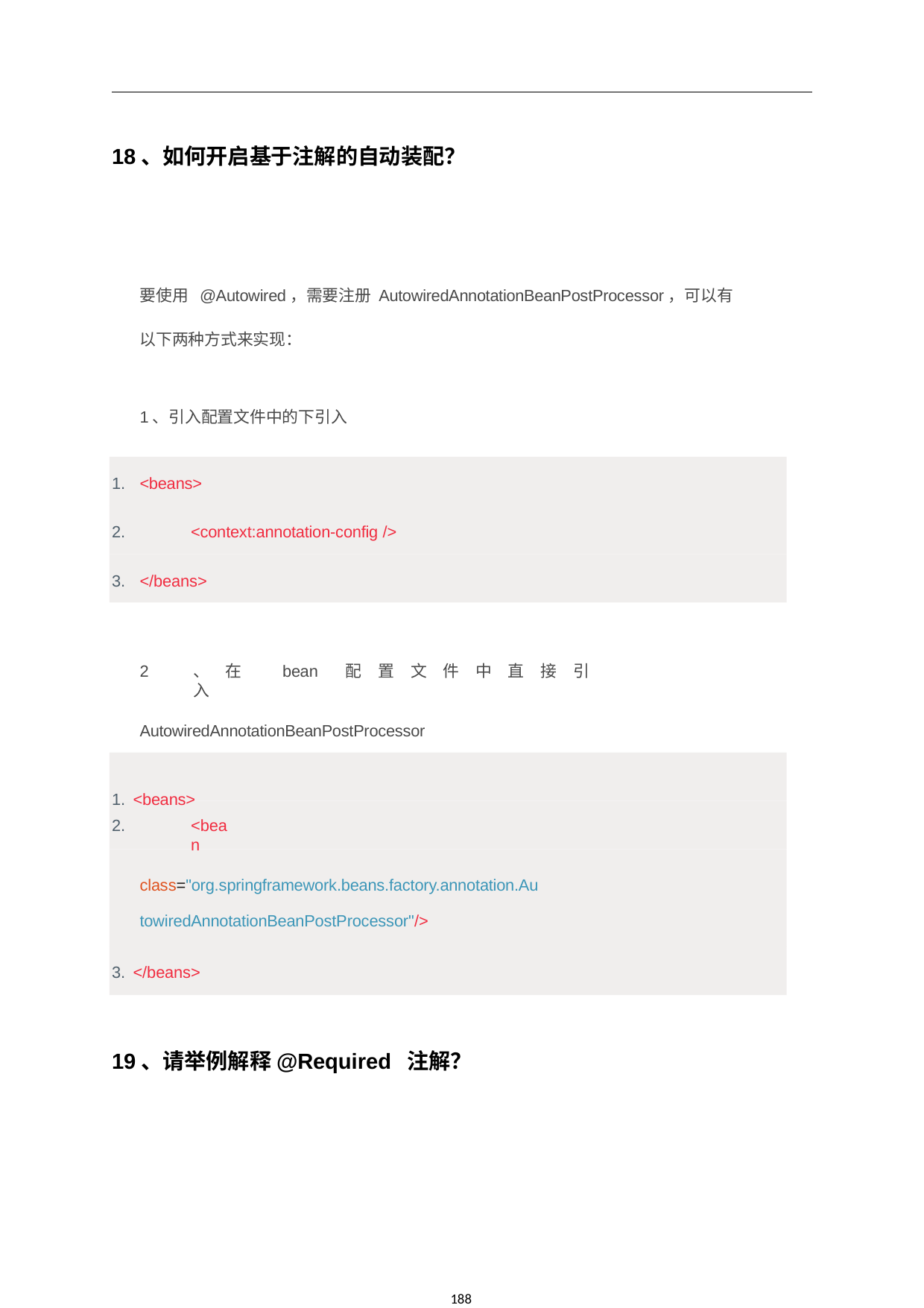

18、如何开启基于注解的自动装配？
要使用 @Autowired，需要注册 AutowiredAnnotationBeanPostProcessor，可以有

以下两种方式来实现：
1、引入配置文件中的下引入

<beans>

<context:annotation-config />

</beans>

2	、	在	bean	配	置	文	件	中	直	接	引	入

AutowiredAnnotationBeanPostProcessor

1. <beans>

2.
<bean

class="org.springframework.beans.factory.annotation.Au

towiredAnnotationBeanPostProcessor"/>

3. </beans>

19、请举例解释@Required 注解？
188